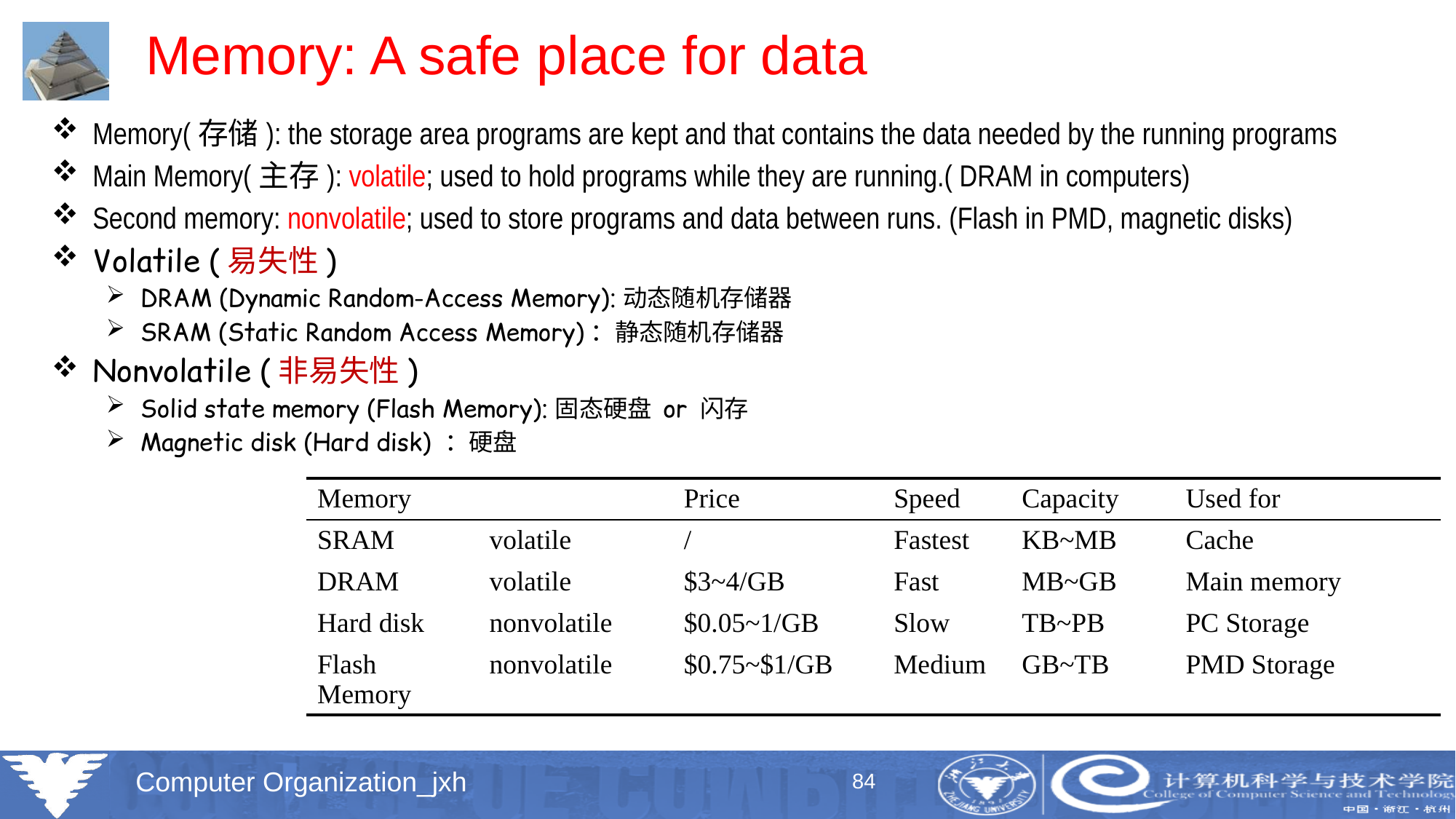

# Memory: A safe place for data
Memory(存储): the storage area programs are kept and that contains the data needed by the running programs
Main Memory(主存): volatile; used to hold programs while they are running.( DRAM in computers)
Second memory: nonvolatile; used to store programs and data between runs. (Flash in PMD, magnetic disks)
Volatile (易失性)
DRAM (Dynamic Random-Access Memory):动态随机存储器
SRAM (Static Random Access Memory)：静态随机存储器
Nonvolatile (非易失性)
Solid state memory (Flash Memory):固态硬盘 or 闪存
Magnetic disk (Hard disk) ：硬盘

| Memory |  | Price | Speed | Capacity | Used for |
| --- | --- | --- | --- | --- | --- |
| SRAM | volatile | / | Fastest | KB~MB | Cache |
| DRAM | volatile | $3~4/GB | Fast | MB~GB | Main memory |
| Hard disk | nonvolatile | $0.05~1/GB | Slow | TB~PB | PC Storage |
| Flash Memory | nonvolatile | $0.75~$1/GB | Medium | GB~TB | PMD Storage |